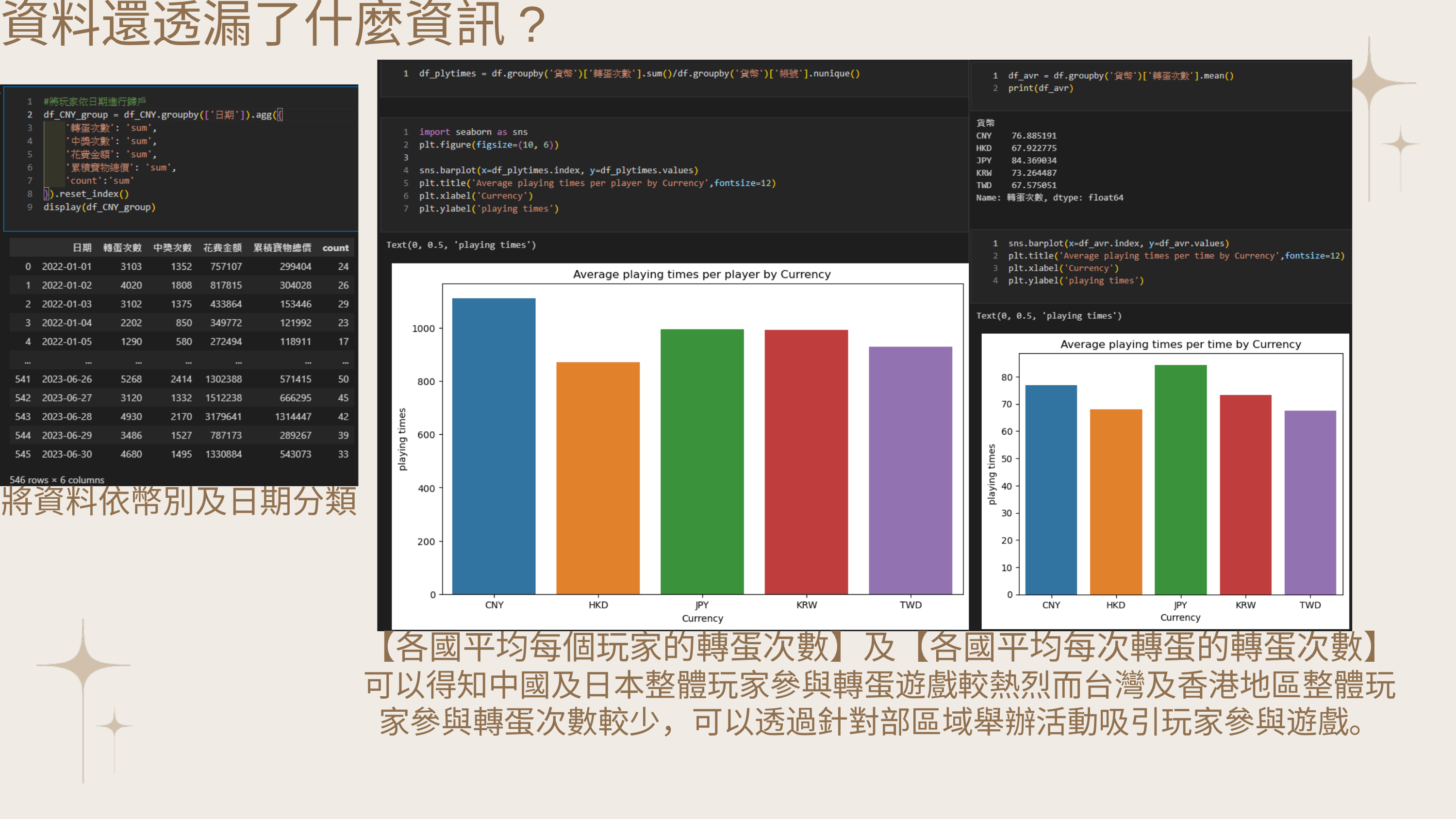

資料還透漏了什麼資訊?

將資料依幣別及日期分類

【各國平均每個玩家的轉蛋次數】及【各國平均每次轉蛋的轉蛋次數】
可以得知中國及日本整體玩家參與轉蛋遊戲較熱烈而台灣及香港地區整體玩家參與轉蛋次數較少，可以透過針對部區域舉辦活動吸引玩家參與遊戲。